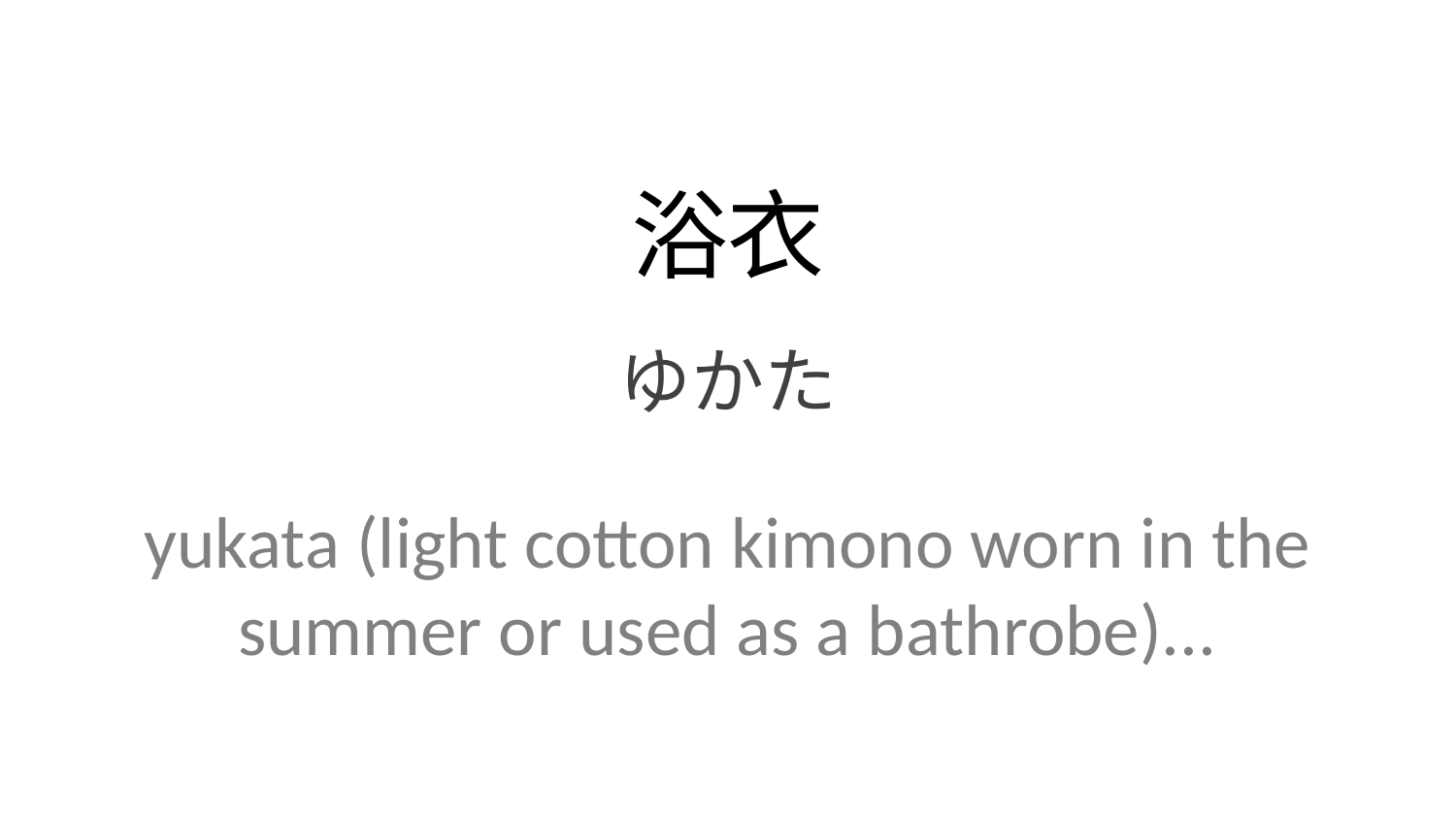

浴衣

ゆかた
yukata (light cotton kimono worn in the summer or used as a bathrobe)...